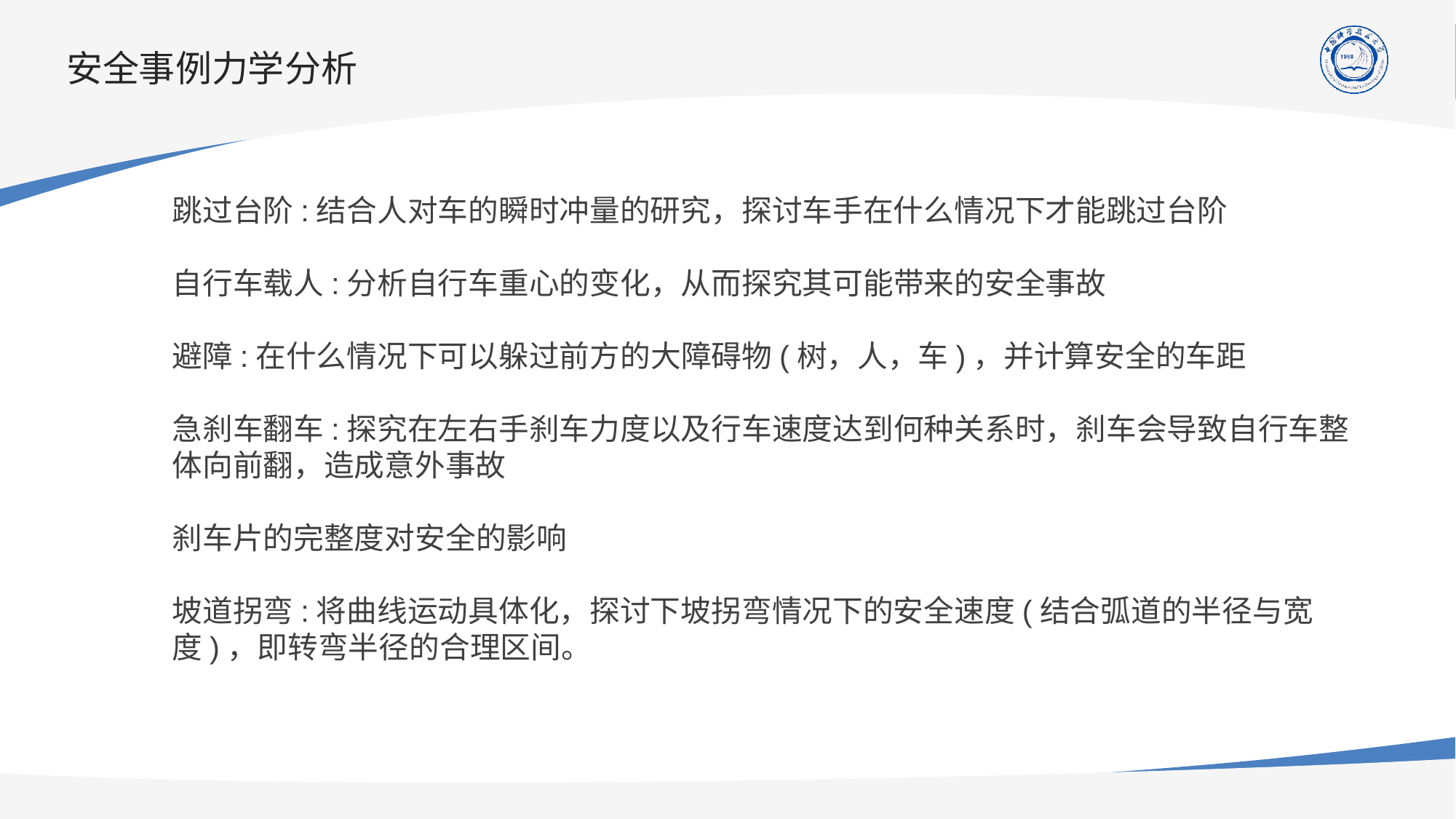

# 安全事例力学分析
跳过台阶:结合人对车的瞬时冲量的研究，探讨车手在什么情况下才能跳过台阶

自行车载人:分析自行车重心的变化，从而探究其可能带来的安全事故

避障:在什么情况下可以躲过前方的大障碍物(树，人，车)，并计算安全的车距

急刹车翻车:探究在左右手刹车力度以及行车速度达到何种关系时，刹车会导致自行车整体向前翻，造成意外事故

刹车片的完整度对安全的影响

坡道拐弯:将曲线运动具体化，探讨下坡拐弯情况下的安全速度(结合弧道的半径与宽度)，即转弯半径的合理区间。